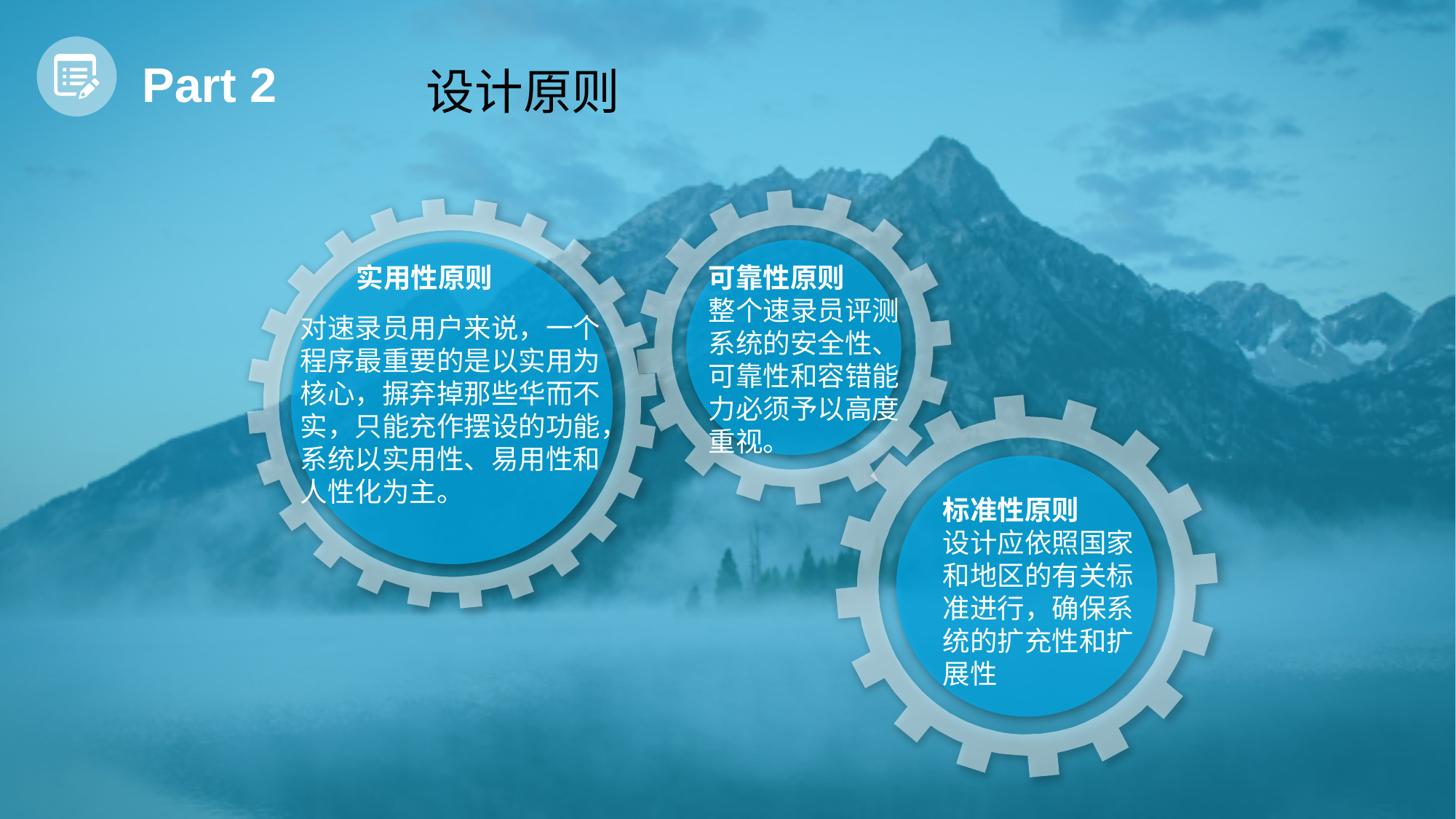

Part 2
设计原则

可靠性原则
整个速录员评测系统的安全性、可靠性和容错能力必须予以高度重视。
实用性原则
对速录员用户来说，一个程序最重要的是以实用为核心，摒弃掉那些华而不实，只能充作摆设的功能，系统以实用性、易用性和人性化为主。

标准性原则
设计应依照国家和地区的有关标准进行，确保系统的扩充性和扩展性